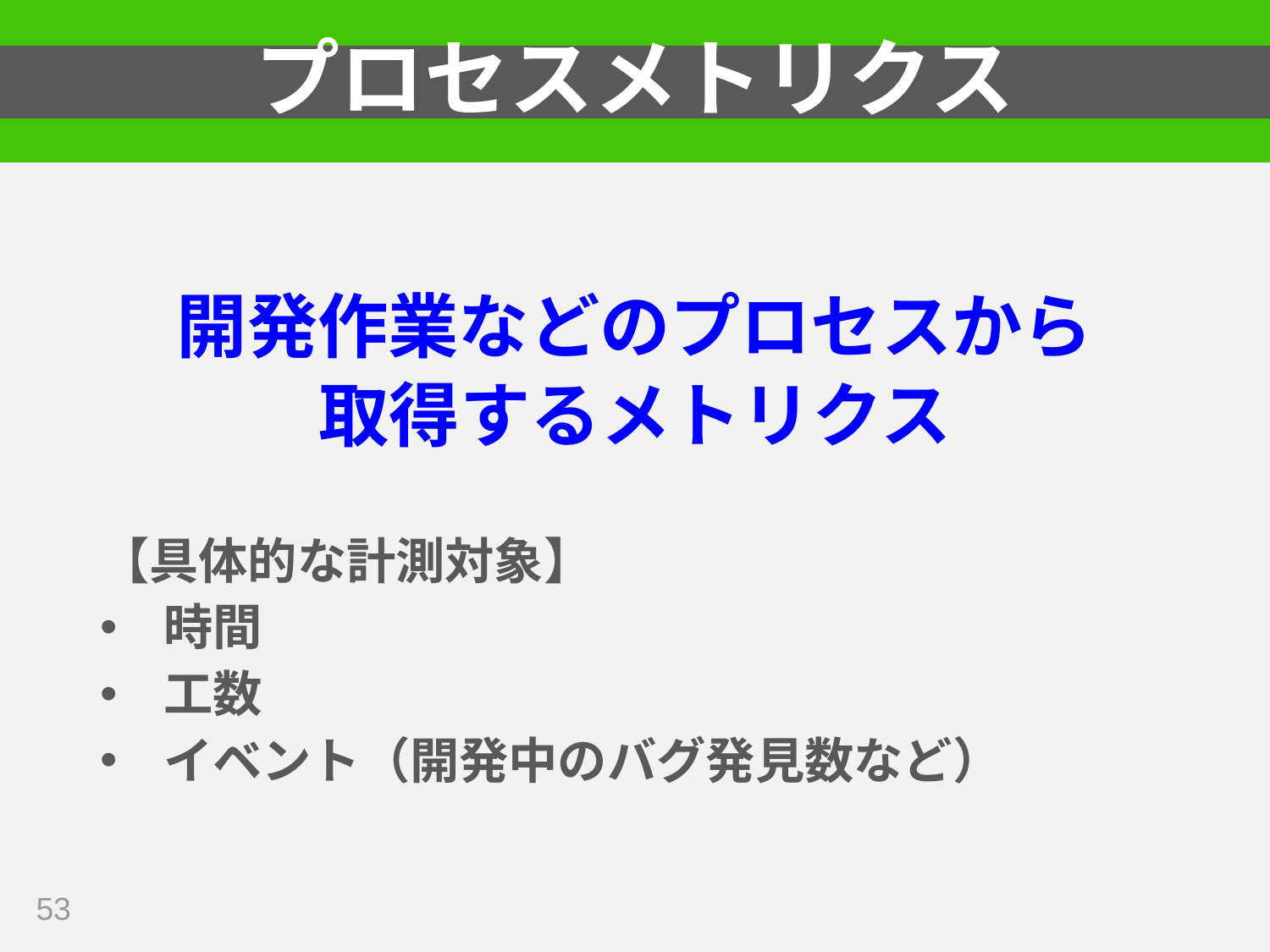

# プロセスメトリクス
開発作業などのプロセスから
取得するメトリクス

【具体的な計測対象】
時間
工数
イベント（開発中のバグ発見数など）
53